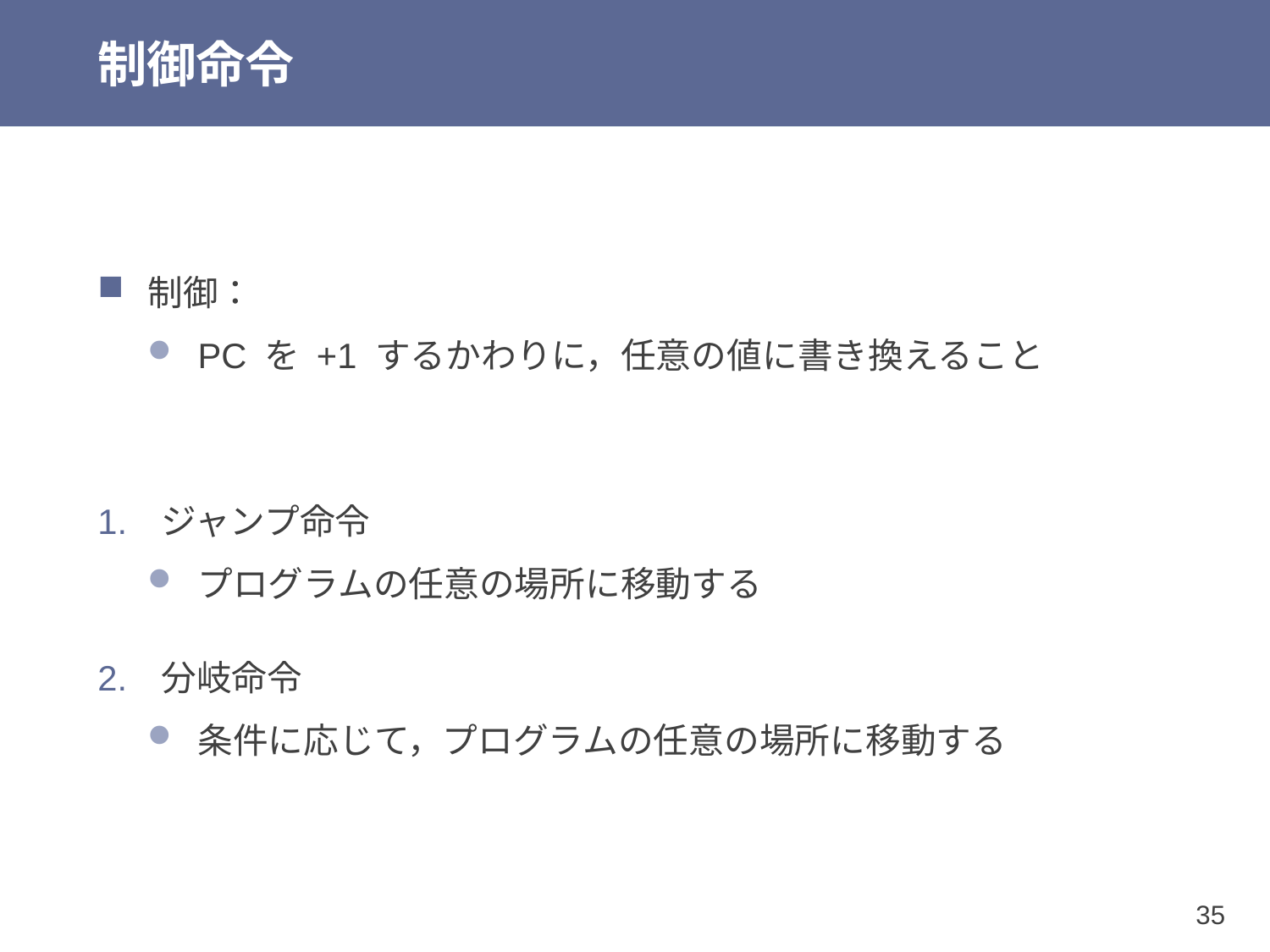

# 制御命令
制御：
PC を +1 するかわりに，任意の値に書き換えること

ジャンプ命令
プログラムの任意の場所に移動する
分岐命令
条件に応じて，プログラムの任意の場所に移動する